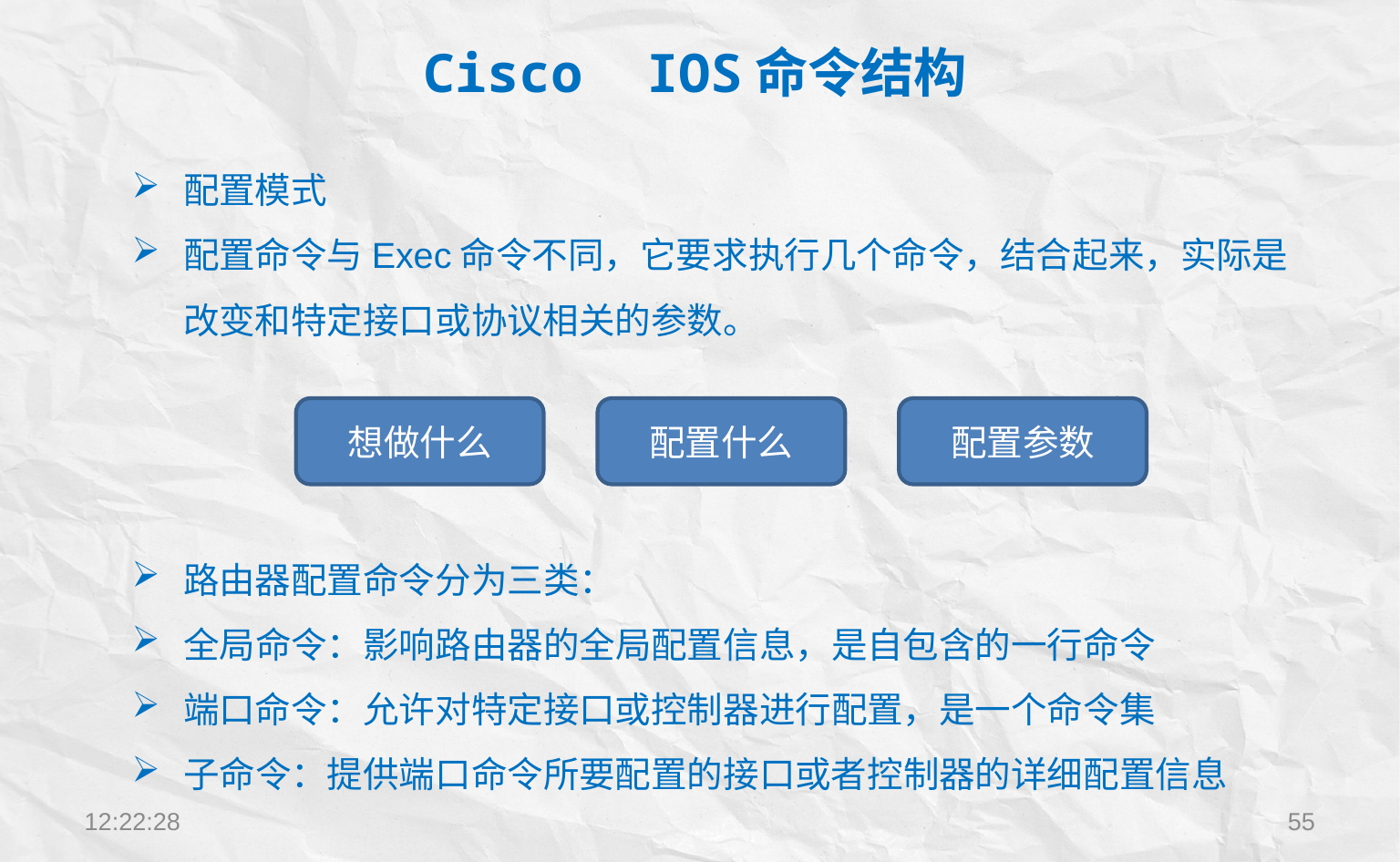

Cisco  IOS命令结构
配置模式
配置命令与Exec命令不同，它要求执行几个命令，结合起来，实际是改变和特定接口或协议相关的参数。

路由器配置命令分为三类：
全局命令：影响路由器的全局配置信息，是自包含的一行命令
端口命令：允许对特定接口或控制器进行配置，是一个命令集
子命令：提供端口命令所要配置的接口或者控制器的详细配置信息
想做什么
配置什么
配置参数
12:22:28
55